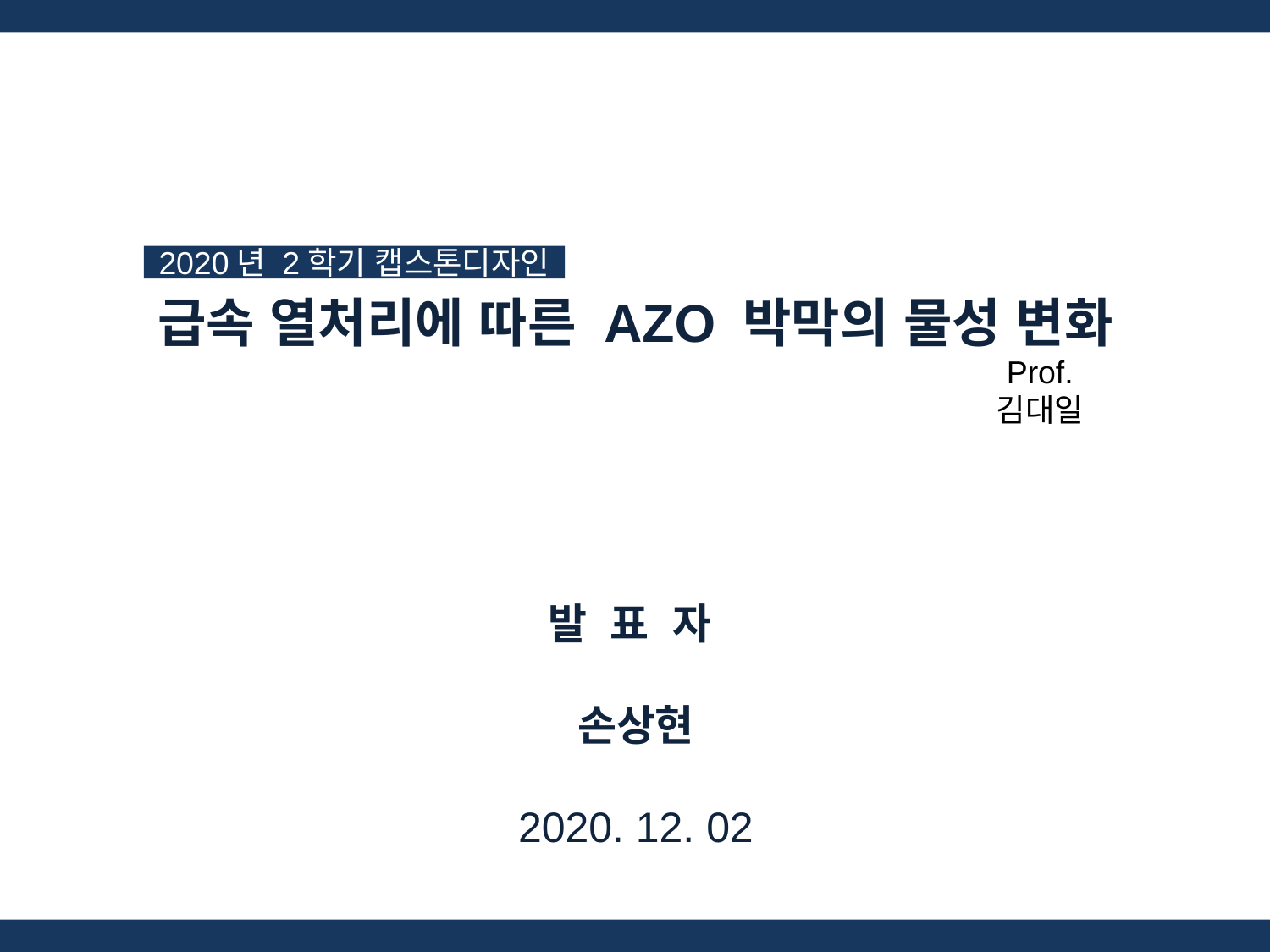

2020년 2학기 캡스톤디자인
급속 열처리에 따른 AZO 박막의 물성 변화
Prof. 김대일
발  표  자

손상현

2020. 12. 02